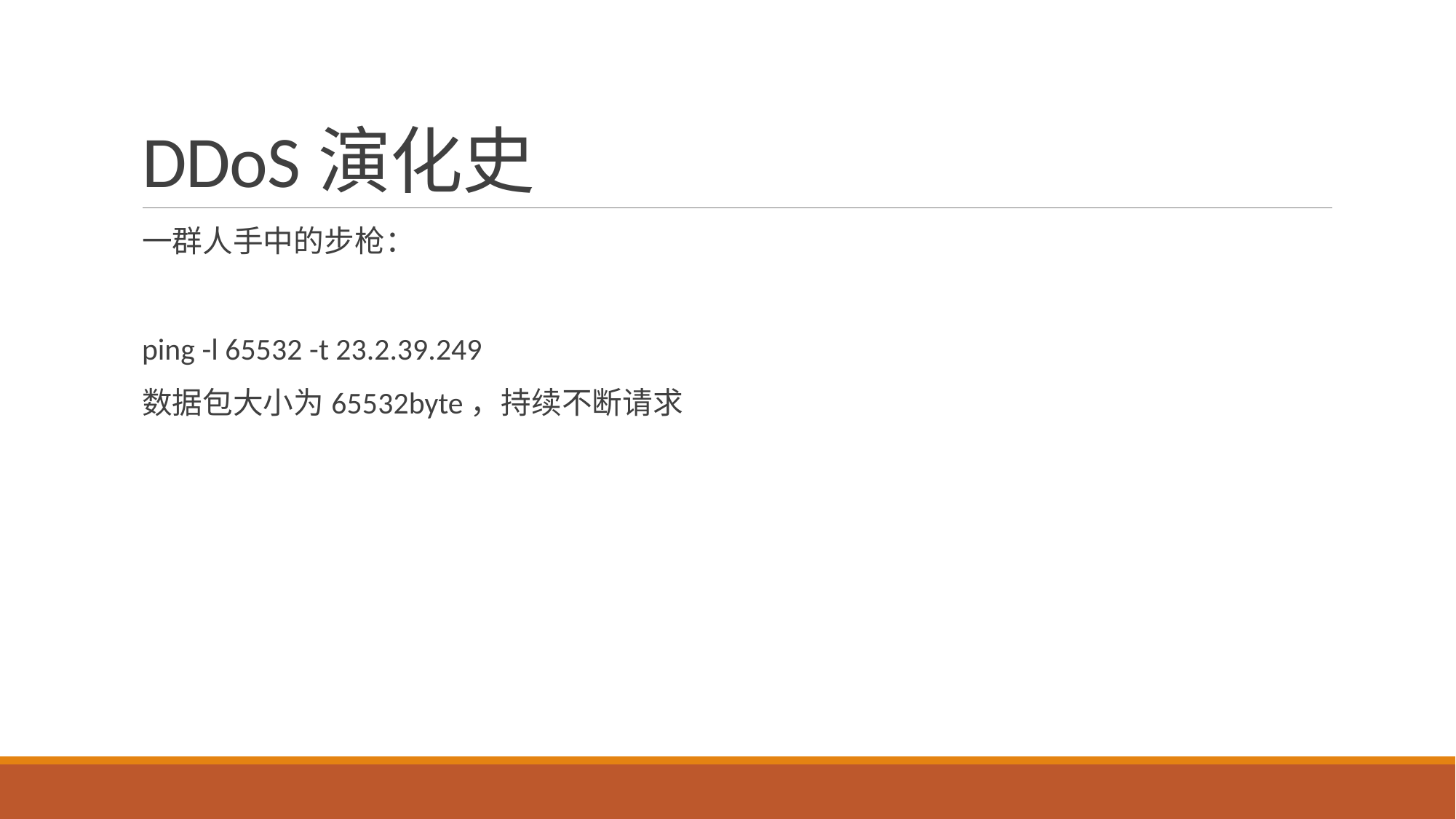

# DDoS演化史
一群人手中的步枪：

ping -l 65532 -t 23.2.39.249
数据包大小为65532byte，持续不断请求